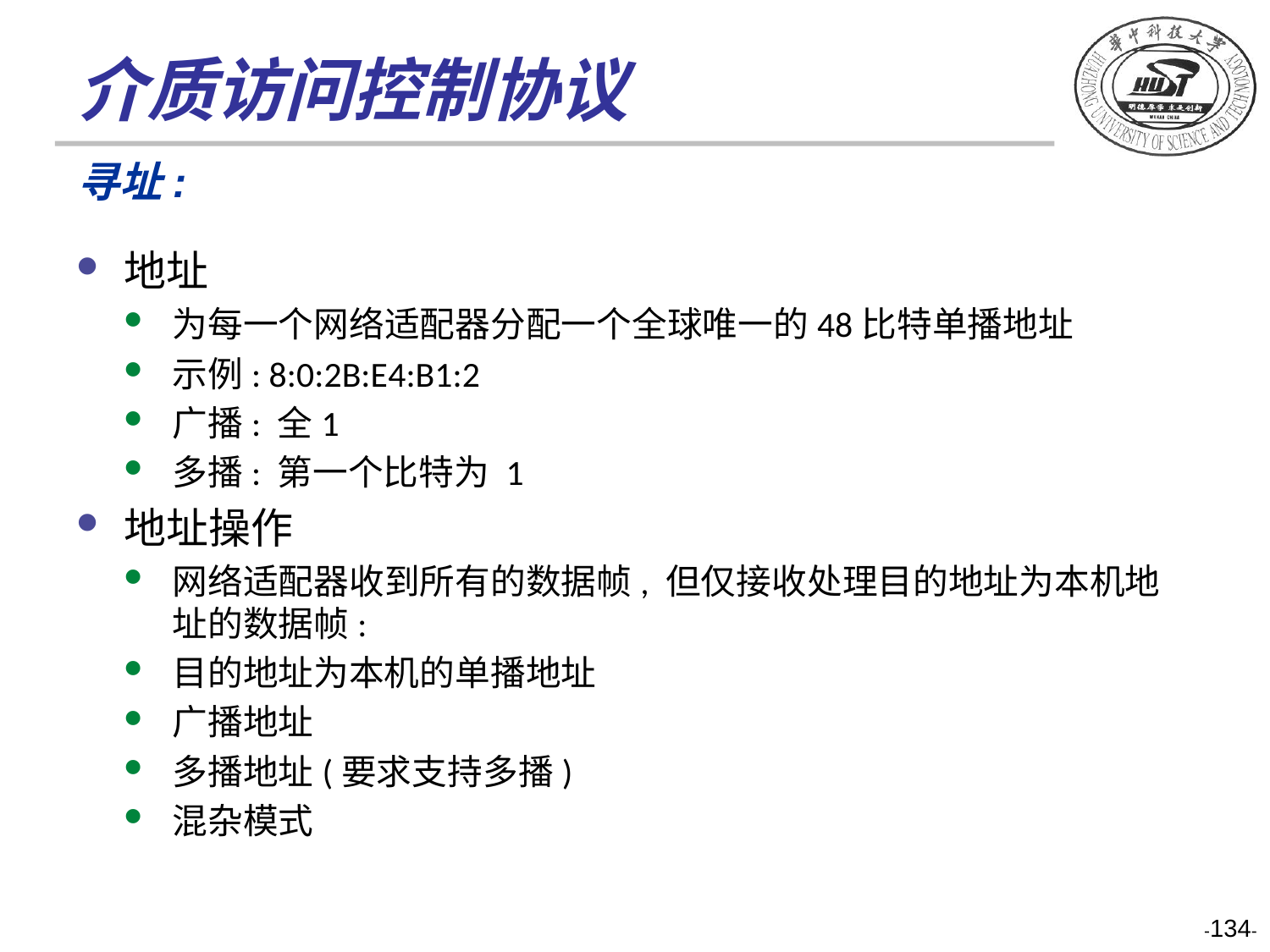

# 介质访问控制协议
寻址:
地址
为每一个网络适配器分配一个全球唯一的48比特单播地址
示例: 8:0:2B:E4:B1:2
广播: 全1
多播: 第一个比特为 1
地址操作
网络适配器收到所有的数据帧, 但仅接收处理目的地址为本机地址的数据帧:
目的地址为本机的单播地址
广播地址
多播地址(要求支持多播)
混杂模式
-134-